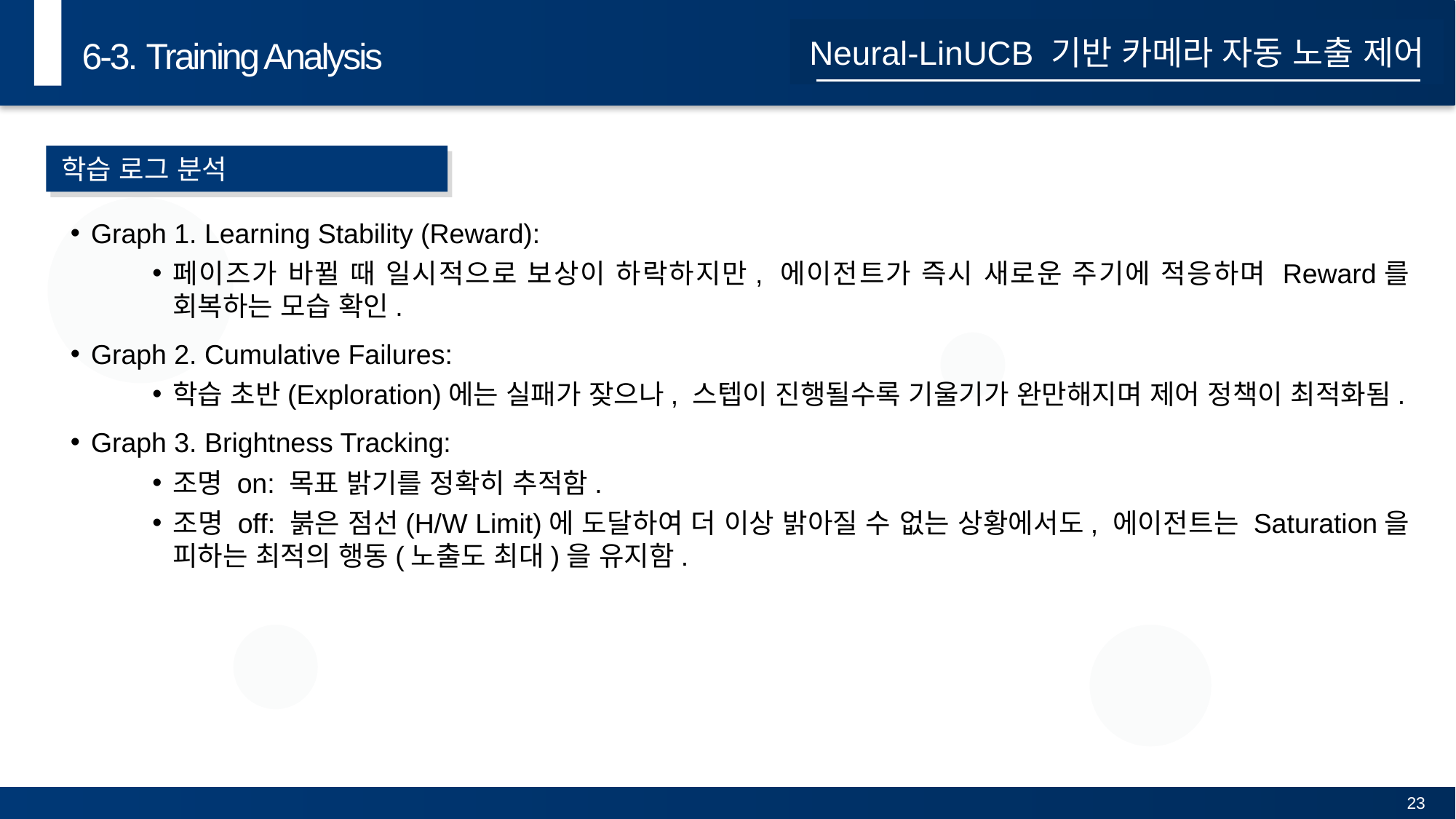

6-3. Training Analysis
Neural-LinUCB 기반 카메라 자동 노출 제어

학습 로그 분석
Graph 1. Learning Stability (Reward):
페이즈가 바뀔 때 일시적으로 보상이 하락하지만, 에이전트가 즉시 새로운 주기에 적응하며 Reward를 회복하는 모습 확인.
Graph 2. Cumulative Failures:
학습 초반(Exploration)에는 실패가 잦으나, 스텝이 진행될수록 기울기가 완만해지며 제어 정책이 최적화됨.
Graph 3. Brightness Tracking:
조명 on: 목표 밝기를 정확히 추적함.
조명 off: 붉은 점선(H/W Limit)에 도달하여 더 이상 밝아질 수 없는 상황에서도, 에이전트는 Saturation을 피하는 최적의 행동(노출도 최대)을 유지함.